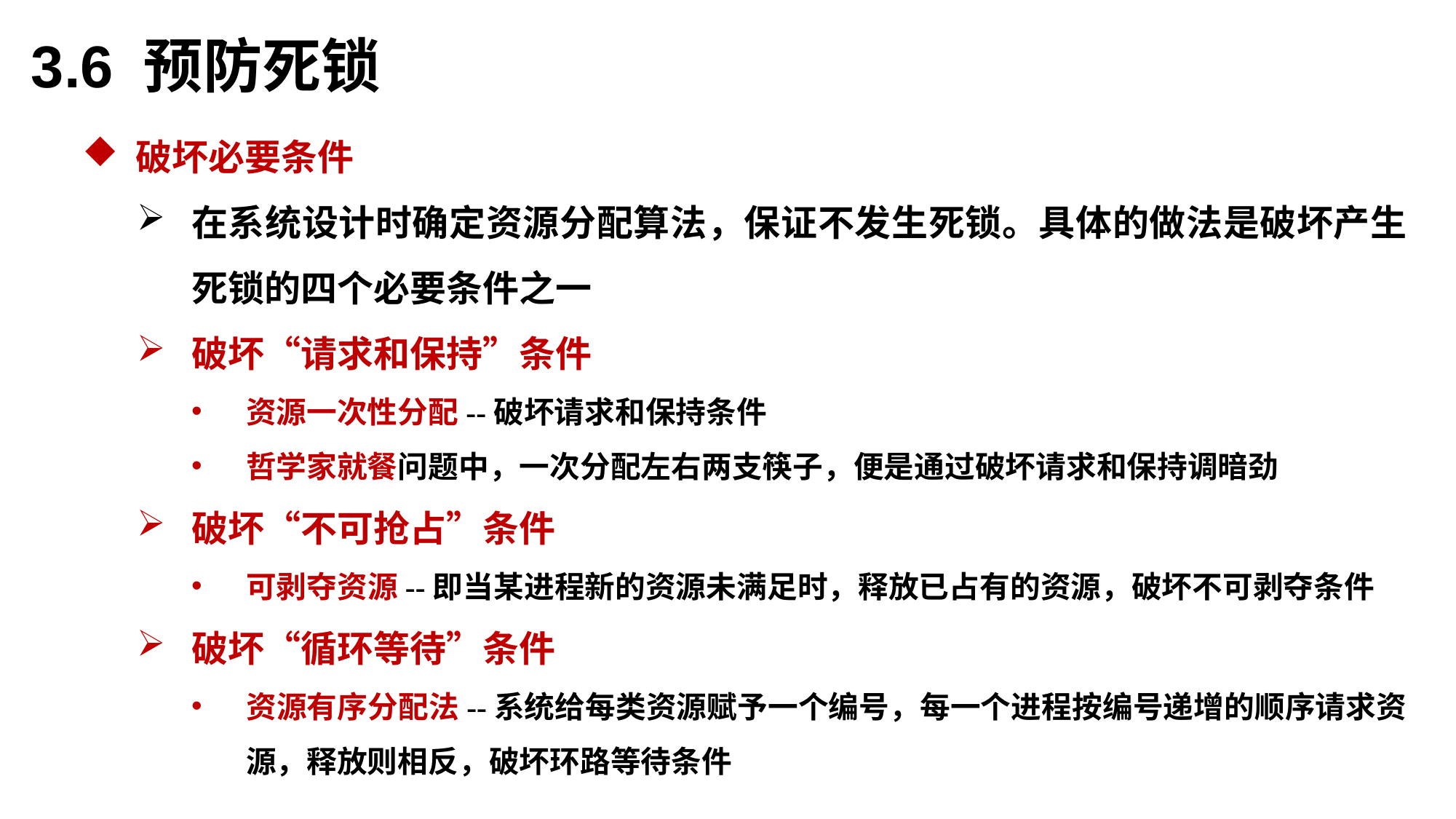

3.6 预防死锁
 破坏必要条件
在系统设计时确定资源分配算法，保证不发生死锁。具体的做法是破坏产生死锁的四个必要条件之一
破坏“请求和保持”条件
资源一次性分配--破坏请求和保持条件
哲学家就餐问题中，一次分配左右两支筷子，便是通过破坏请求和保持调暗劲
破坏“不可抢占”条件
可剥夺资源--即当某进程新的资源未满足时，释放已占有的资源，破坏不可剥夺条件
破坏“循环等待”条件
资源有序分配法--系统给每类资源赋予一个编号，每一个进程按编号递增的顺序请求资源，释放则相反，破坏环路等待条件